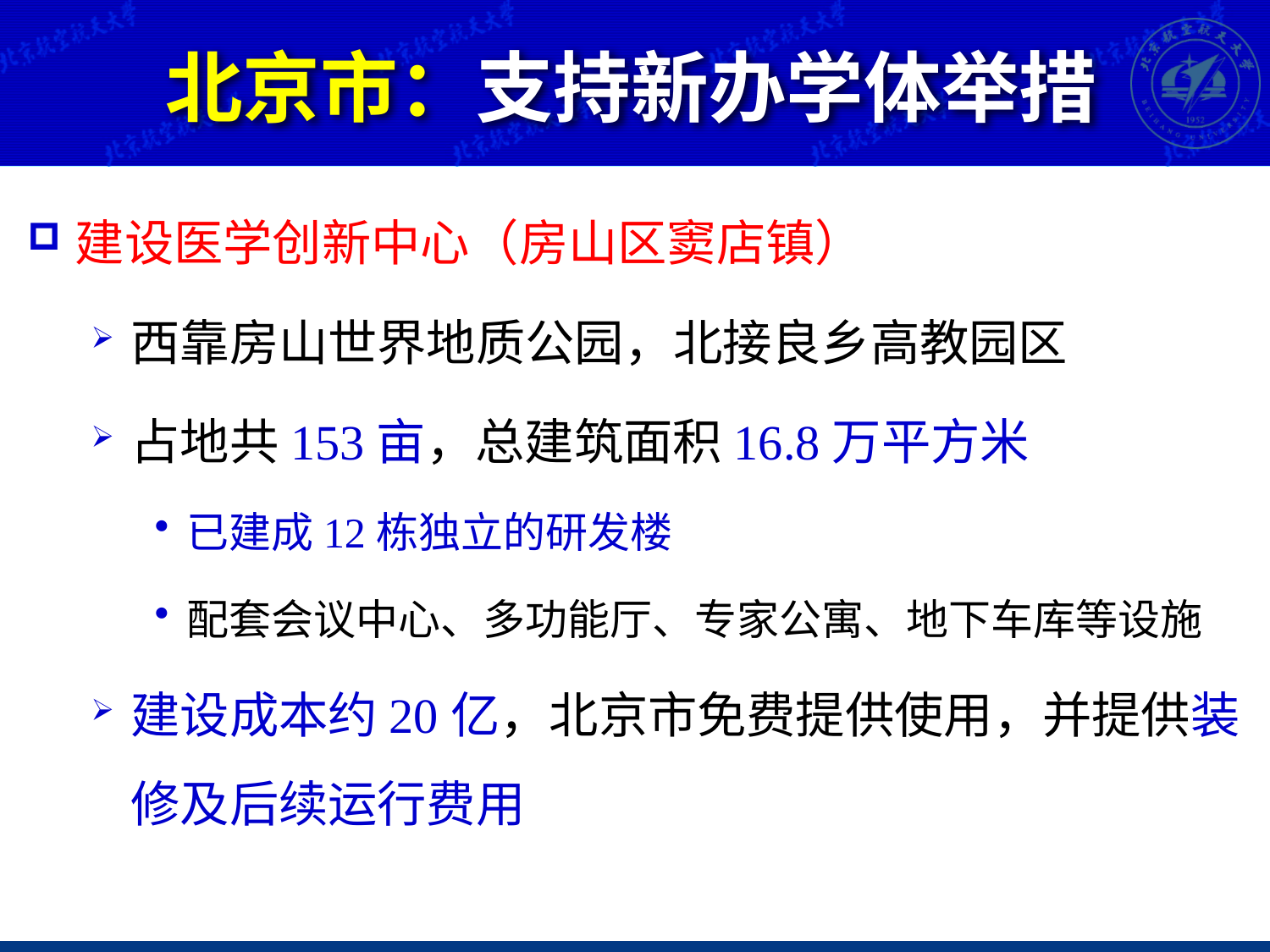

# 北京市：支持新办学体举措
建设医学创新中心（房山区窦店镇）
西靠房山世界地质公园，北接良乡高教园区
占地共153亩，总建筑面积16.8万平方米
已建成12栋独立的研发楼
配套会议中心、多功能厅、专家公寓、地下车库等设施
建设成本约20亿，北京市免费提供使用，并提供装修及后续运行费用